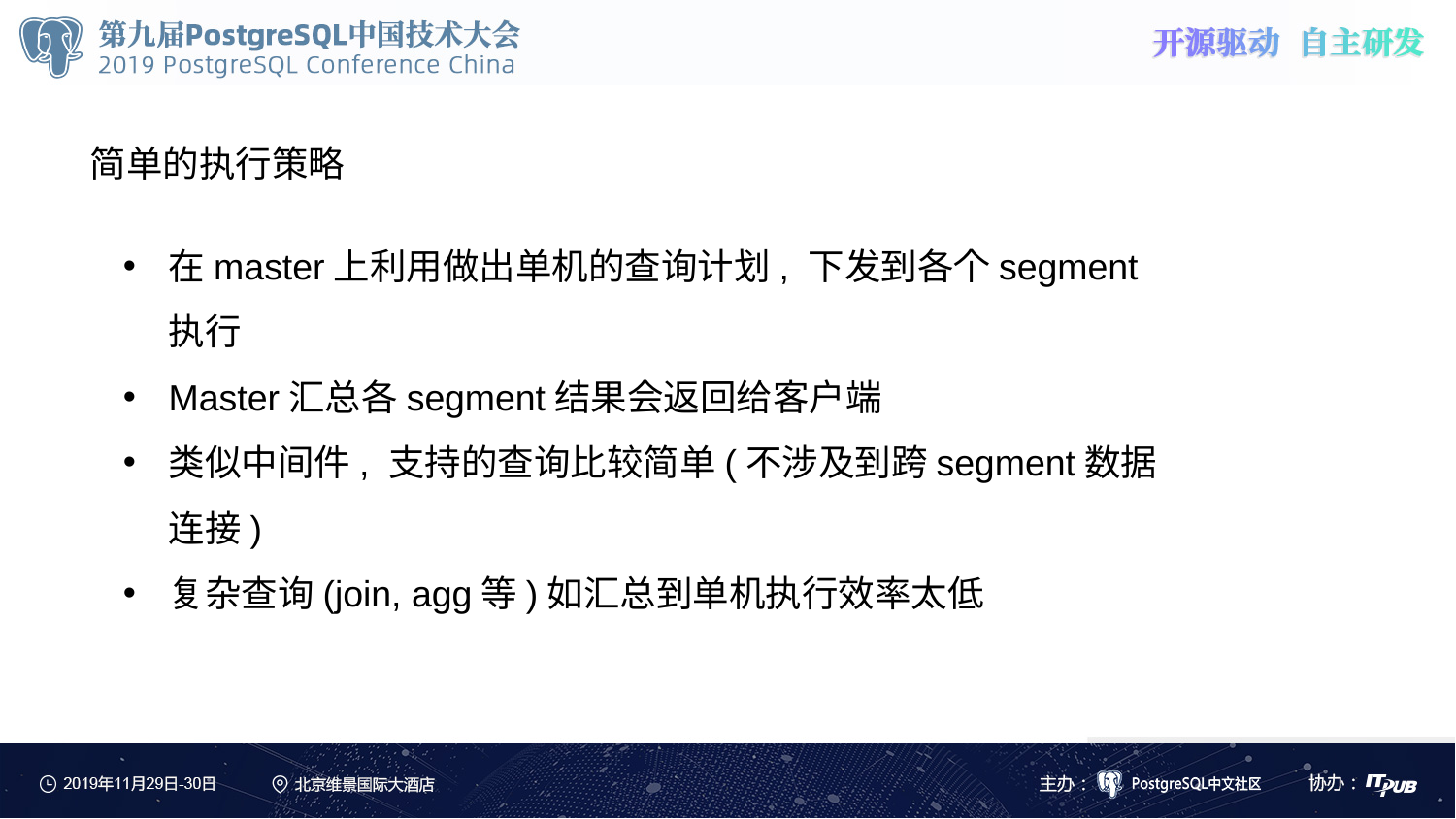

简单的执行策略
在master上利用做出单机的查询计划, 下发到各个segment执行
Master汇总各segment结果会返回给客户端
类似中间件, 支持的查询比较简单(不涉及到跨segment数据连接)
复杂查询(join, agg等)如汇总到单机执行效率太低